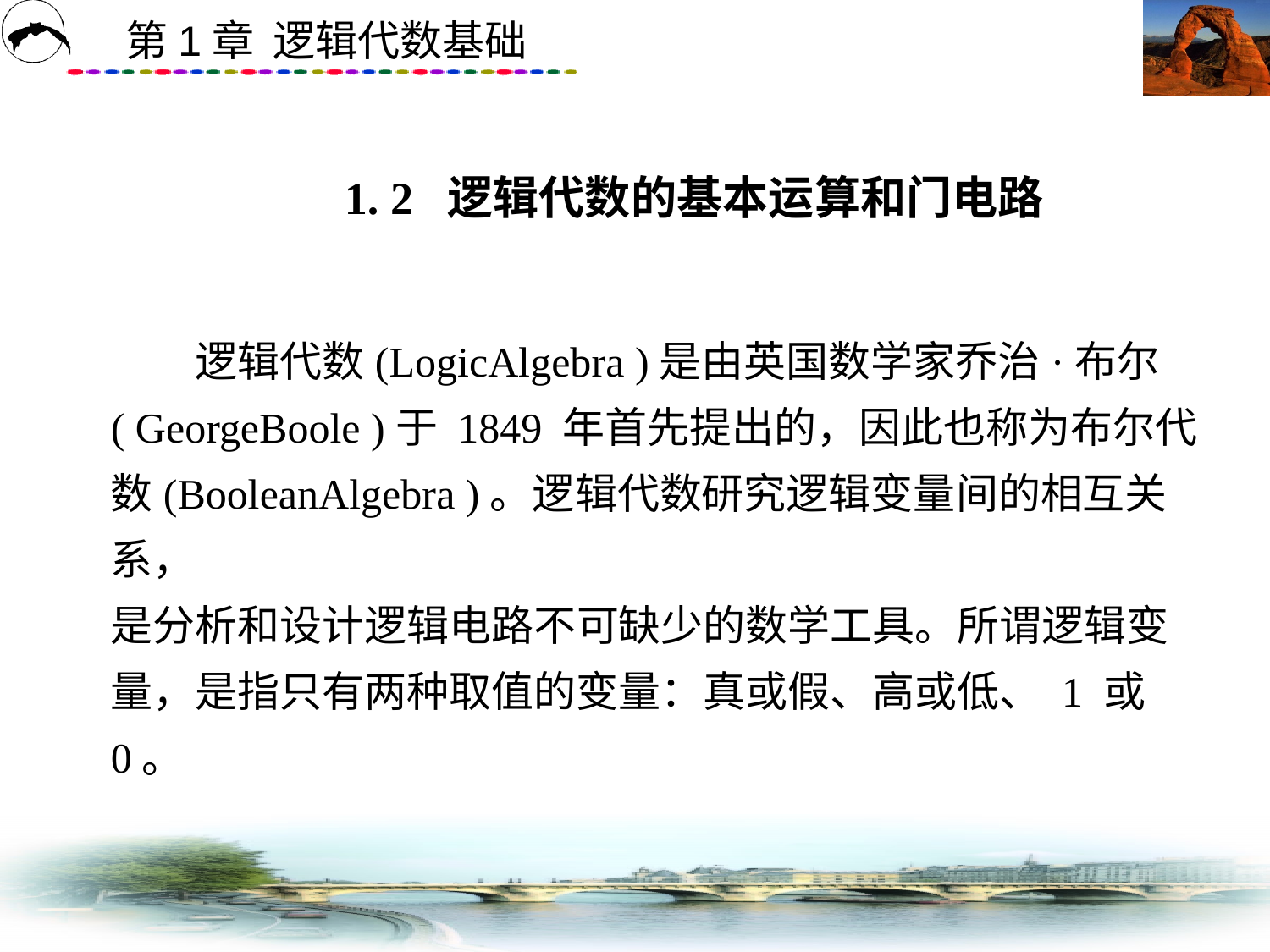

# 1. 2  逻辑代数的基本运算和门电路
　　逻辑代数(LogicAlgebra )是由英国数学家乔治·布尔( GeorgeBoole )于 1849 年首先提出的，因此也称为布尔代数(BooleanAlgebra )。逻辑代数研究逻辑变量间的相互关系，
是分析和设计逻辑电路不可缺少的数学工具。所谓逻辑变量，是指只有两种取值的变量：真或假、高或低、 1 或 0。